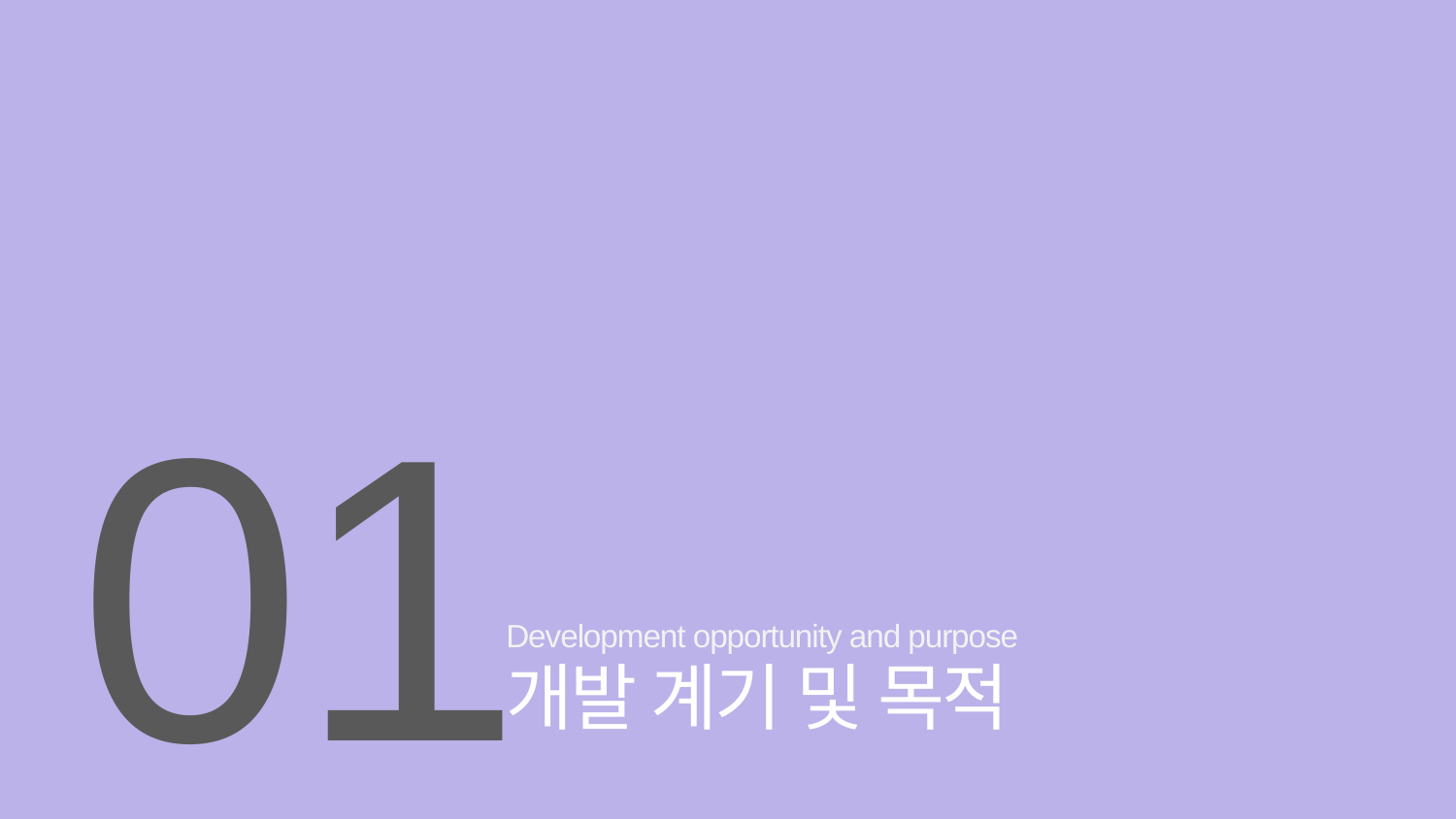

01
Development opportunity and purpose
개발 계기 및 목적